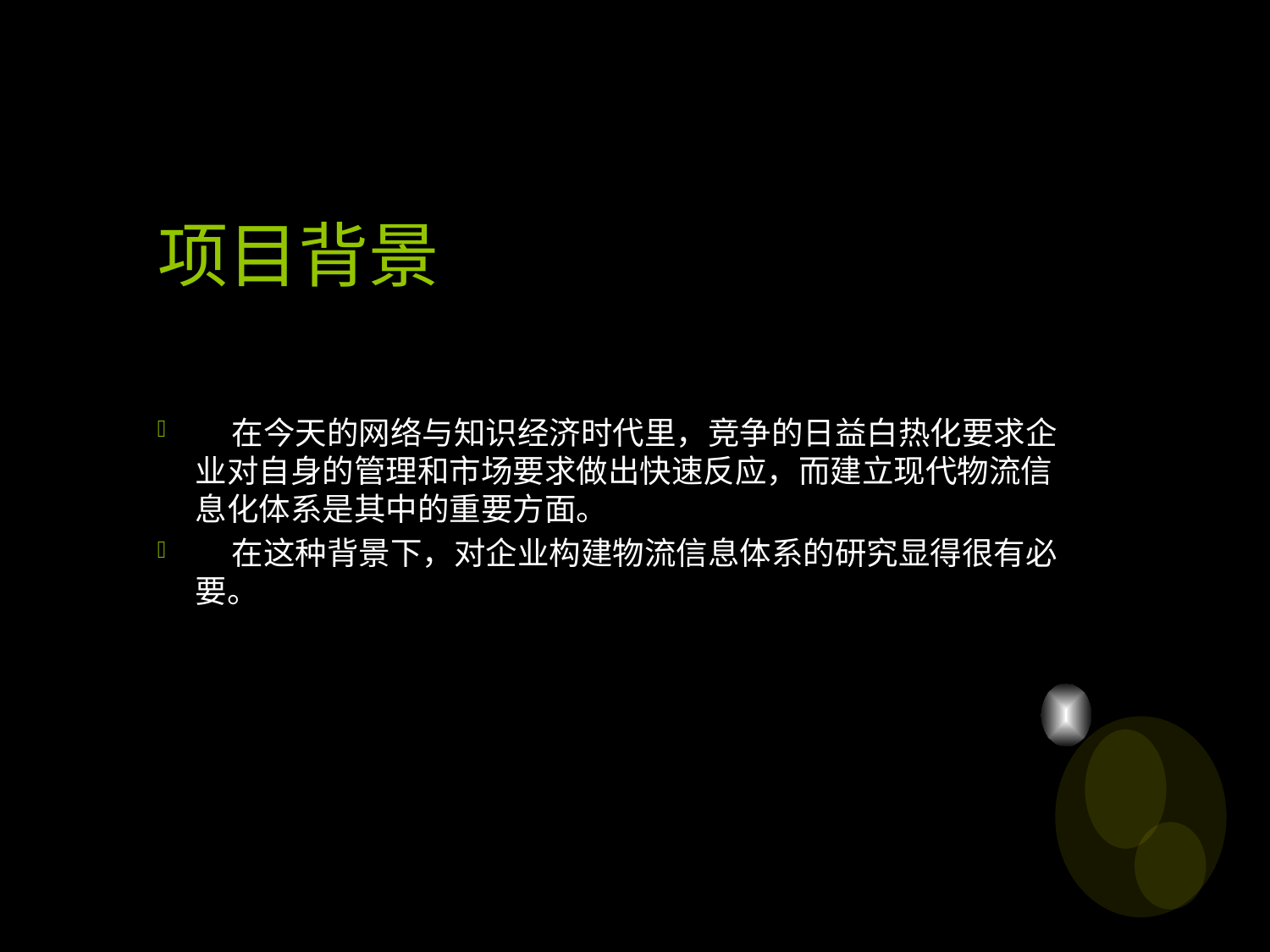

# 项目背景
    在今天的网络与知识经济时代里，竞争的日益白热化要求企业对自身的管理和市场要求做出快速反应，而建立现代物流信息化体系是其中的重要方面。
    在这种背景下，对企业构建物流信息体系的研究显得很有必要。